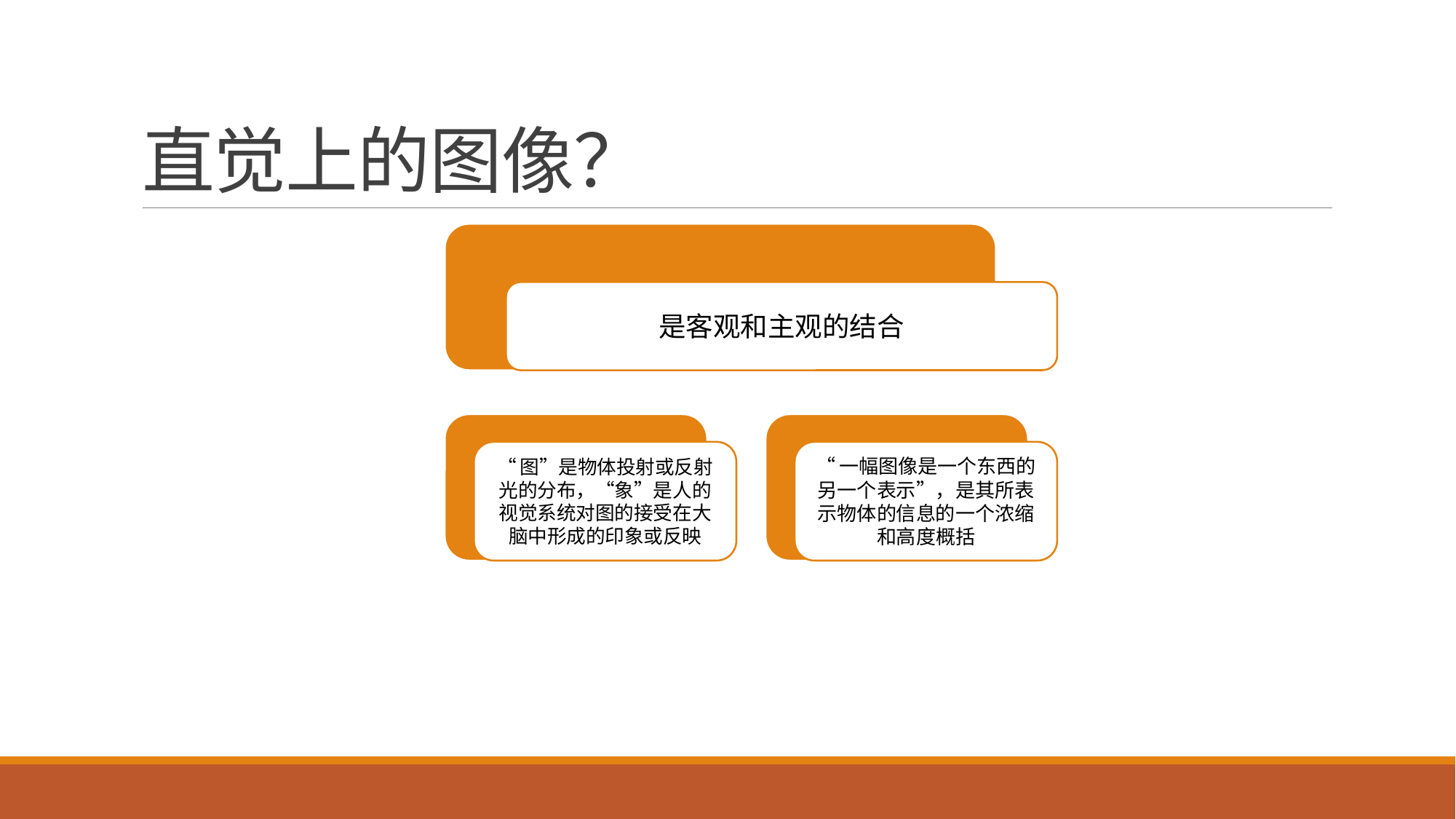

# 直觉上的图像？
是客观和主观的结合
“图”是物体投射或反射光的分布，“象”是人的视觉系统对图的接受在大脑中形成的印象或反映
“一幅图像是一个东西的另一个表示”，是其所表示物体的信息的一个浓缩和高度概括